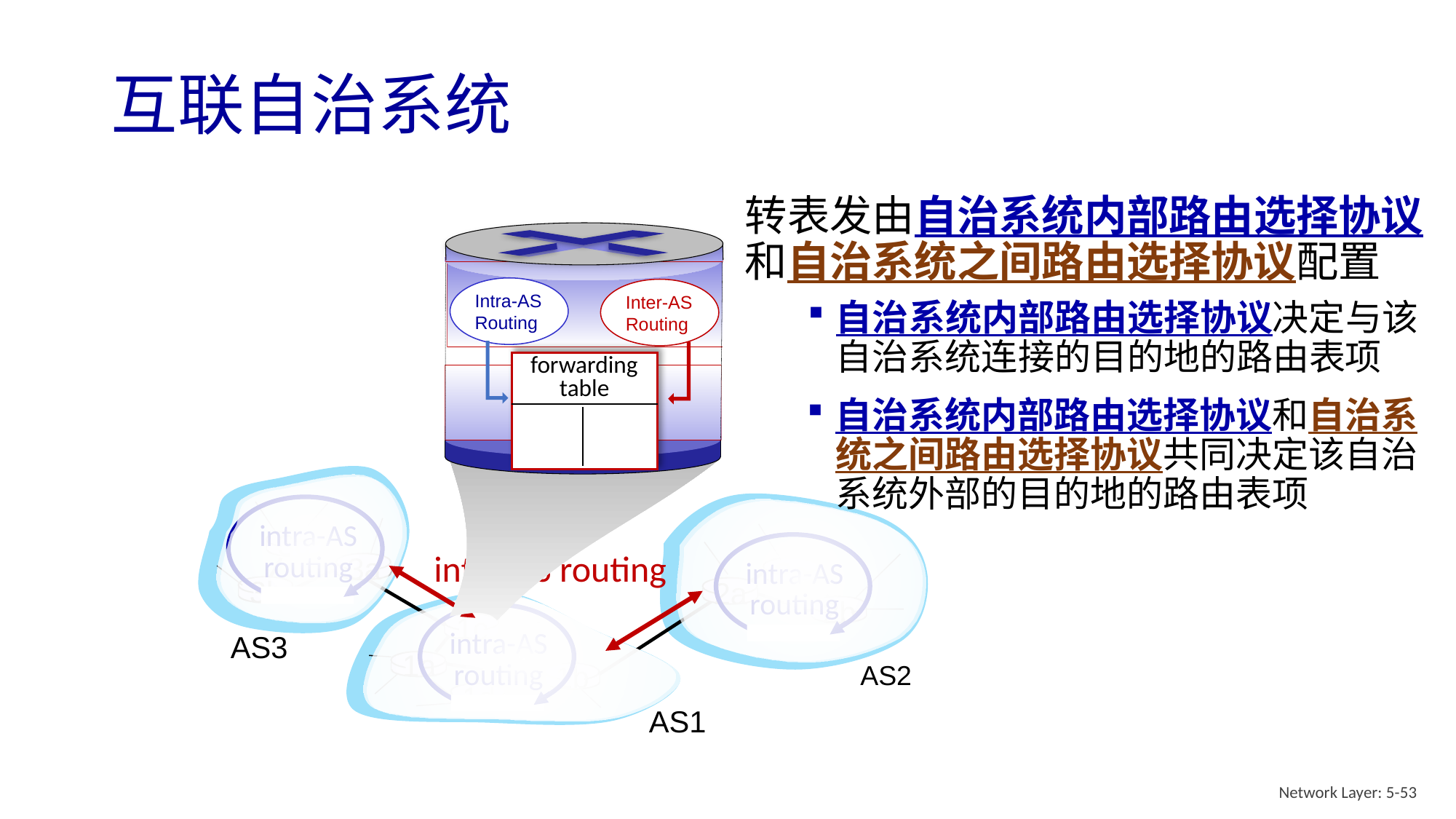

# 互联自治系统
转表发由自治系统内部路由选择协议和自治系统之间路由选择协议配置

forwarding
table

Intra-AS
Routing

Inter-AS
Routing

自治系统内部路由选择协议决定与该自治系统连接的目的地的路由表项
自治系统内部路由选择协议和自治系统之间路由选择协议共同决定该自治系统外部的目的地的路由表项

intra-AS
routing

intra-AS
routing

intra-AS
routing

inter-AS routing

3c

3a
2c

3b
2a

2b

1c

AS3

1a

AS2
1b

1d

AS1

Network Layer: 5-53